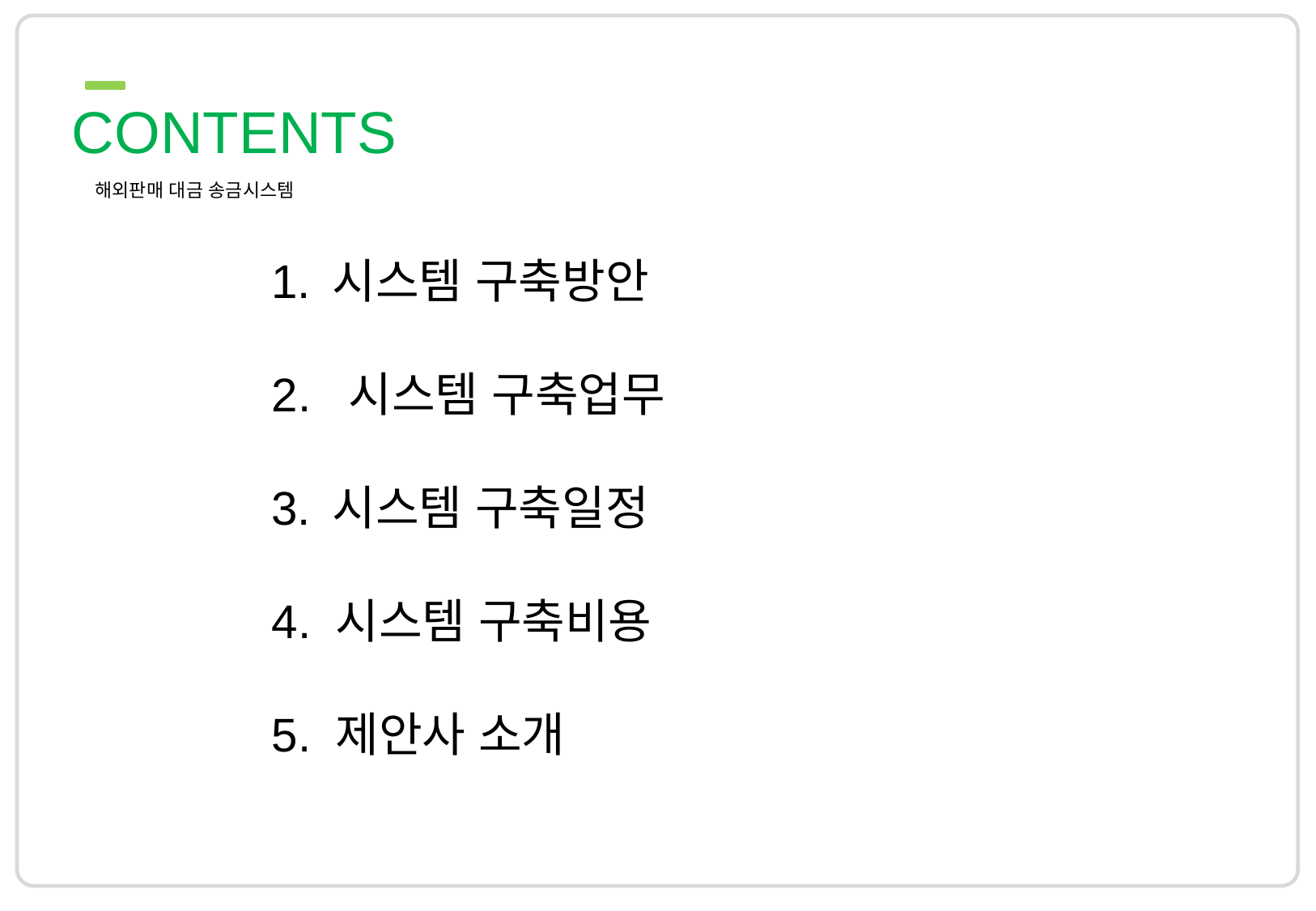

CONTENTS
해외판매 대금 송금시스템
시스템 구축방안

2.  시스템 구축업무

시스템 구축일정

4. 시스템 구축비용

5. 제안사 소개